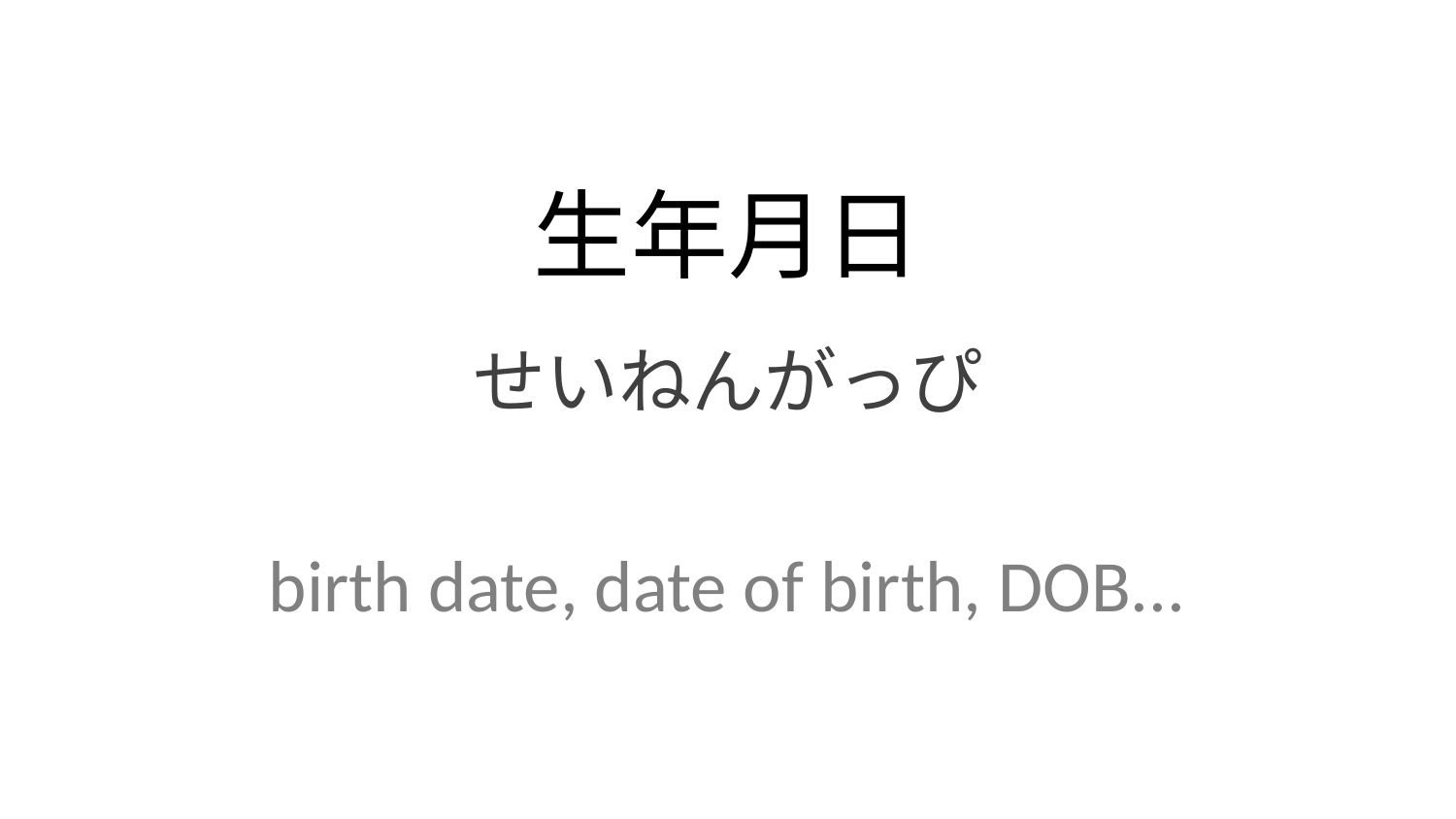

生年月日

せいねんがっぴ
birth date, date of birth, DOB...